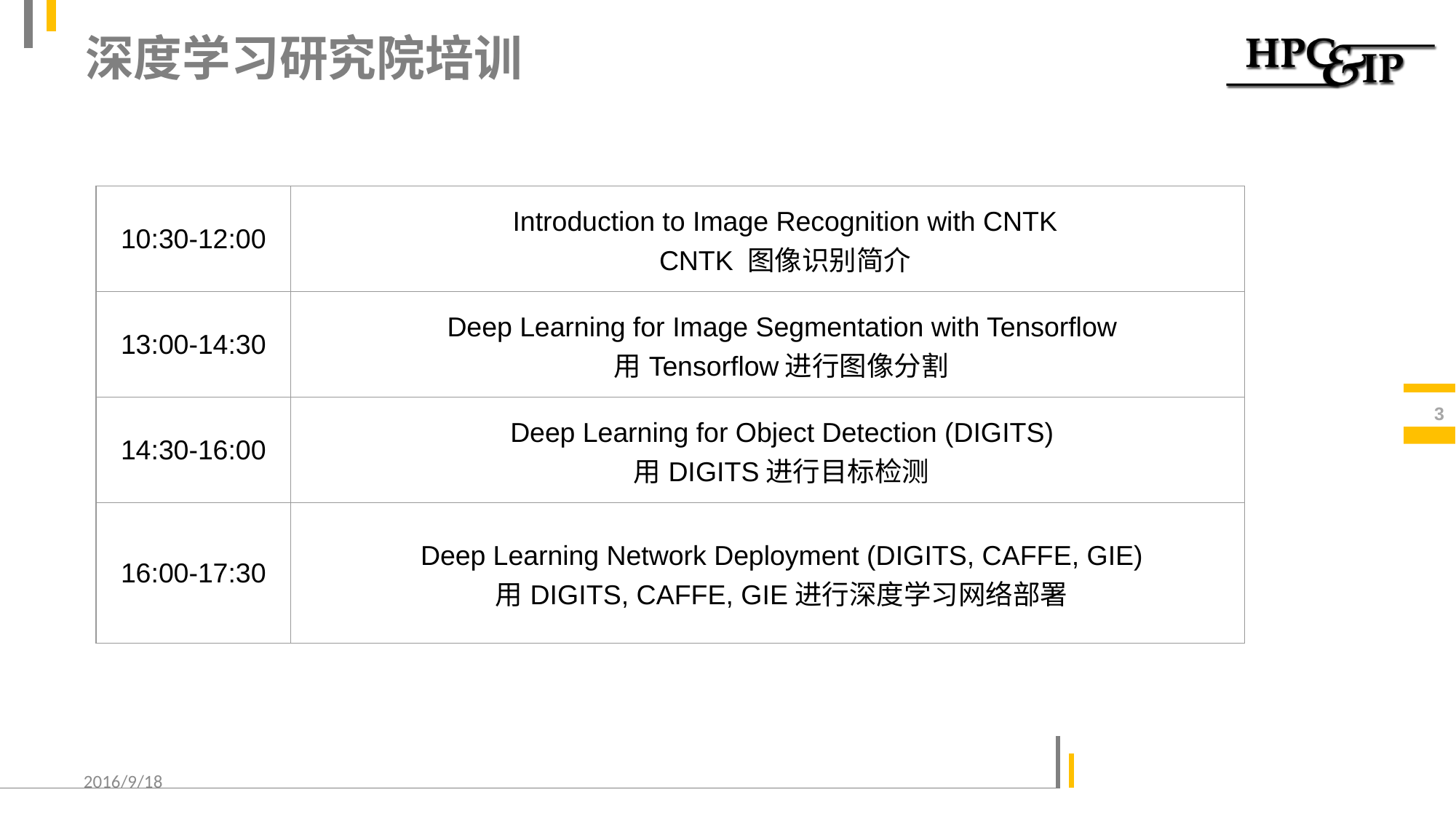

# 深度学习研究院培训
| 10:30-12:00 | Introduction to Image Recognition with CNTK 　CNTK 图像识别简介 |
| --- | --- |
| 13:00-14:30 | Deep Learning for Image Segmentation with Tensorflow 　用Tensorflow进行图像分割 |
| 14:30-16:00 | Deep Learning for Object Detection (DIGITS) 　用DIGITS进行目标检测 |
| 16:00-17:30 | Deep Learning Network Deployment (DIGITS, CAFFE, GIE) 　用DIGITS, CAFFE, GIE进行深度学习网络部署 |
3
2016/9/18